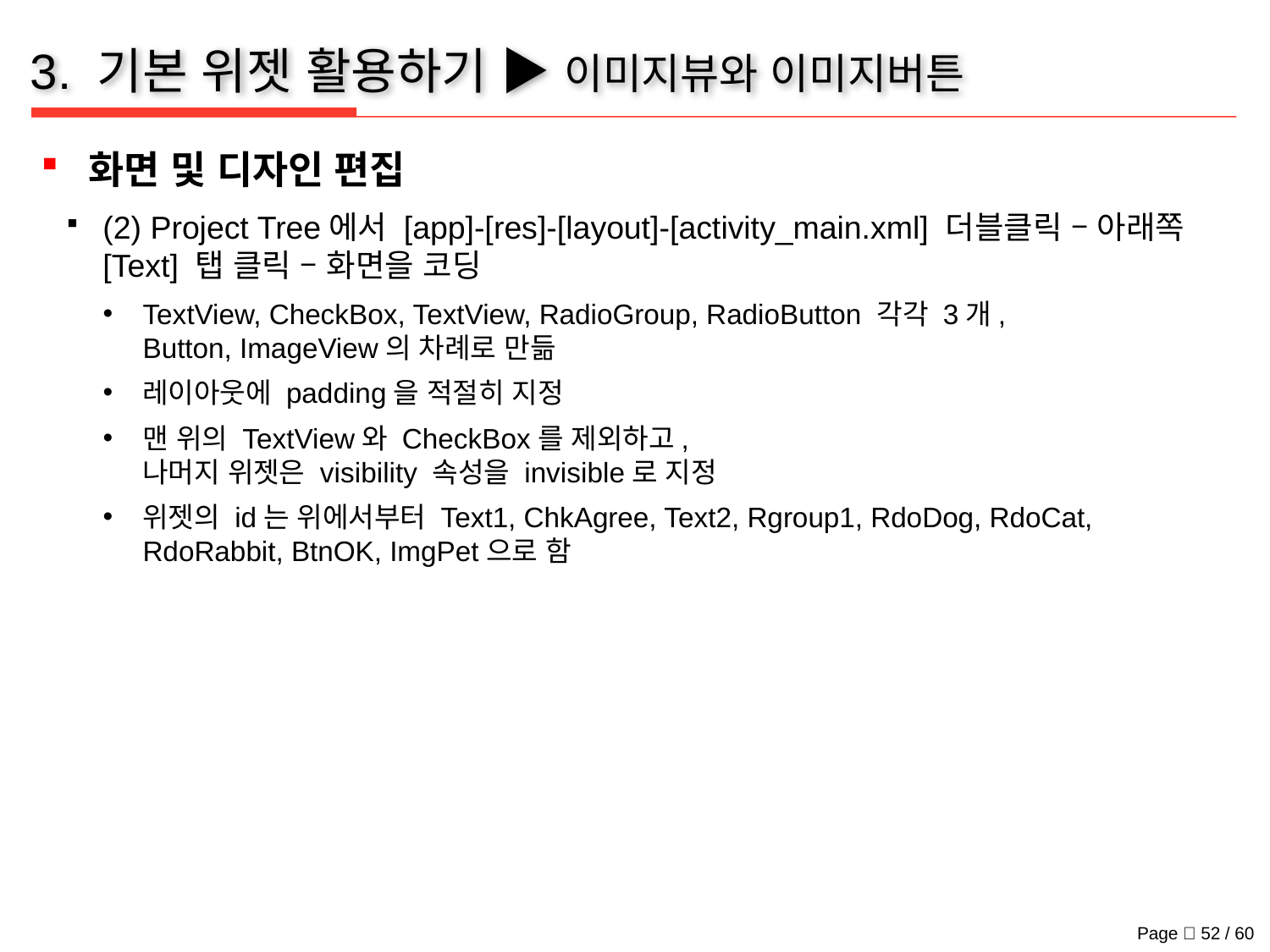

# 3. 기본 위젯 활용하기 ▶ 이미지뷰와 이미지버튼
화면 및 디자인 편집
(2) Project Tree에서 [app]-[res]-[layout]-[activity_main.xml] 더블클릭 – 아래쪽[Text] 탭 클릭 – 화면을 코딩
TextView, CheckBox, TextView, RadioGroup, RadioButton 각각 3개,
Button, ImageView의 차례로 만듦
레이아웃에 padding을 적절히 지정
맨 위의 TextView와 CheckBox를 제외하고,
나머지 위젯은 visibility 속성을 invisible로 지정
위젯의 id는 위에서부터 Text1, ChkAgree, Text2, Rgroup1, RdoDog, RdoCat, RdoRabbit, BtnOK, ImgPet으로 함